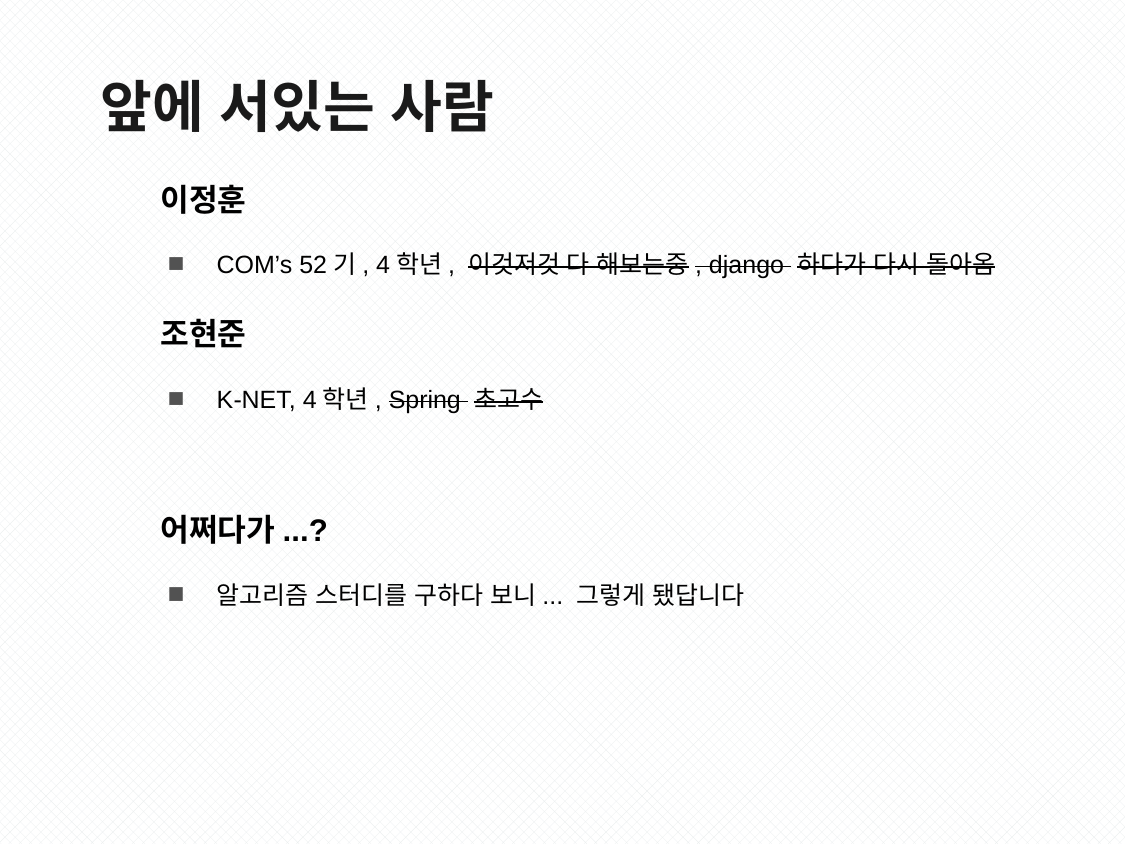

앞에 서있는 사람
이정훈
COM’s 52기, 4학년, 이것저것 다 해보는중, django 하다가 다시 돌아옴
조현준
K-NET, 4학년, Spring 초고수

어쩌다가...?
알고리즘 스터디를 구하다 보니... 그렇게 됐답니다